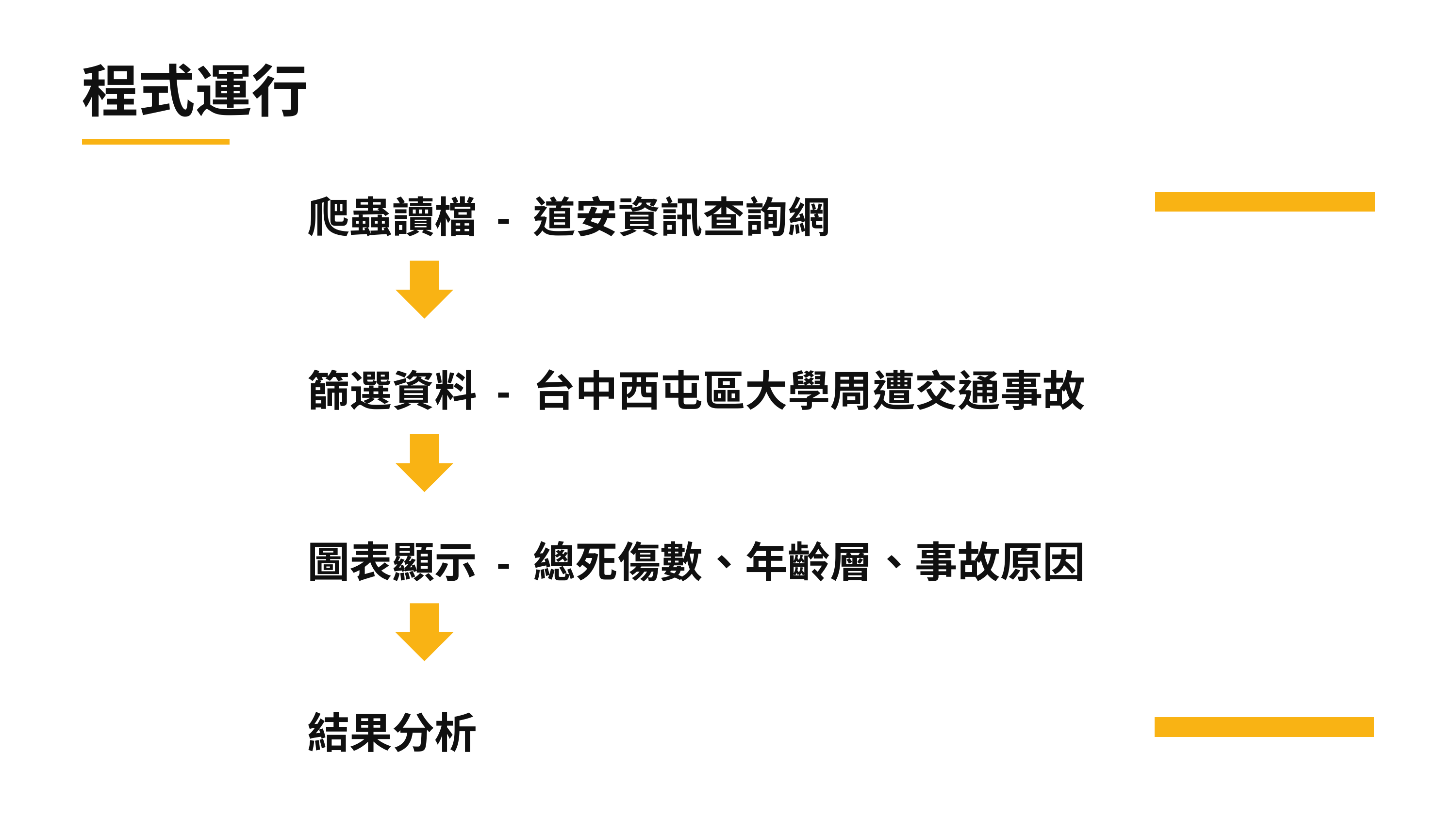

程式運行

爬蟲讀檔 - 道安資訊查詢網

篩選資料 - 台中西屯區大學周遭交通事故

圖表顯示 - 總死傷數、年齡層、事故原因

結果分析